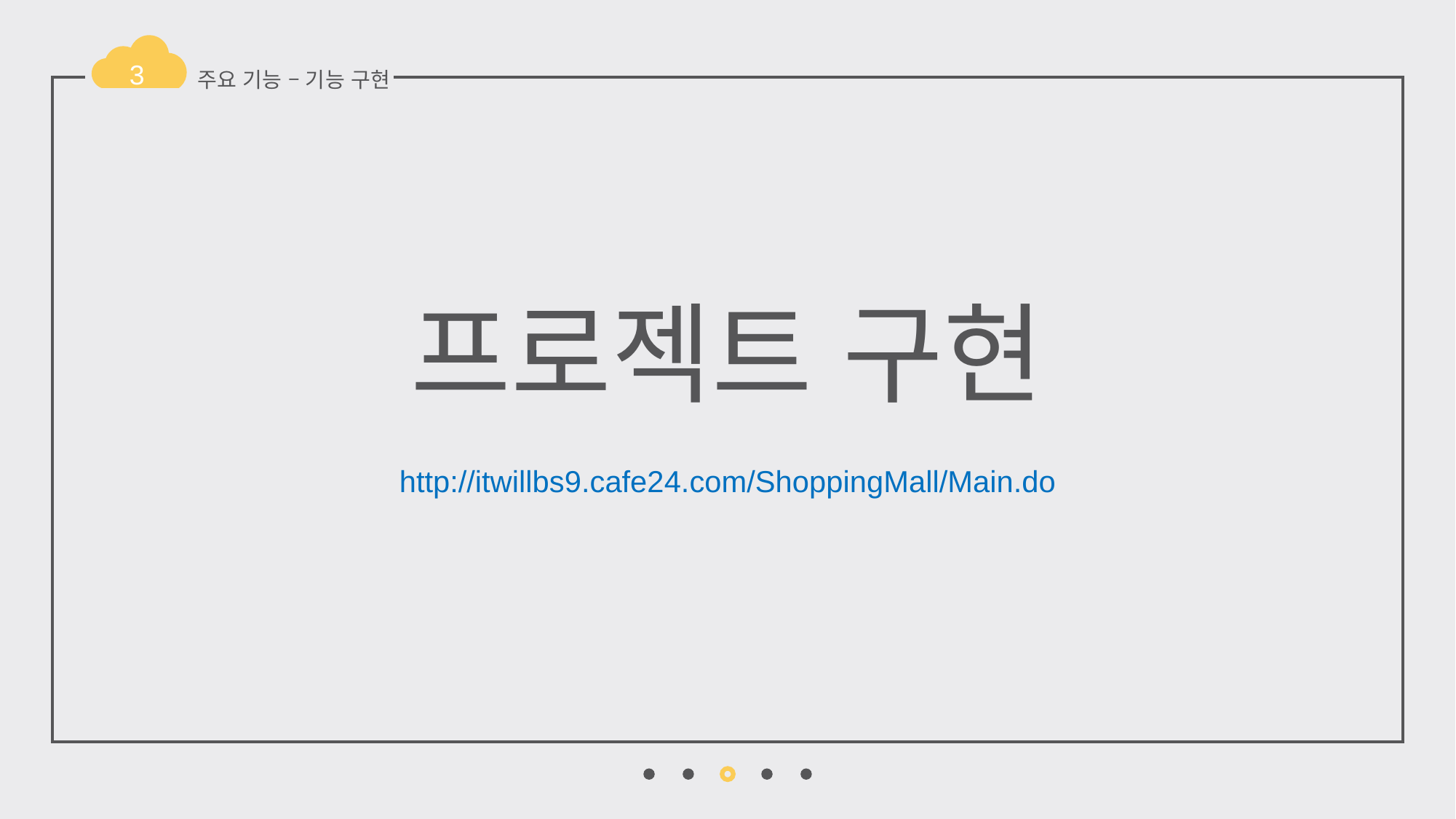

3
주요 기능 – 기능 구현

프로젝트 구현
http://itwillbs9.cafe24.com/ShoppingMall/Main.do